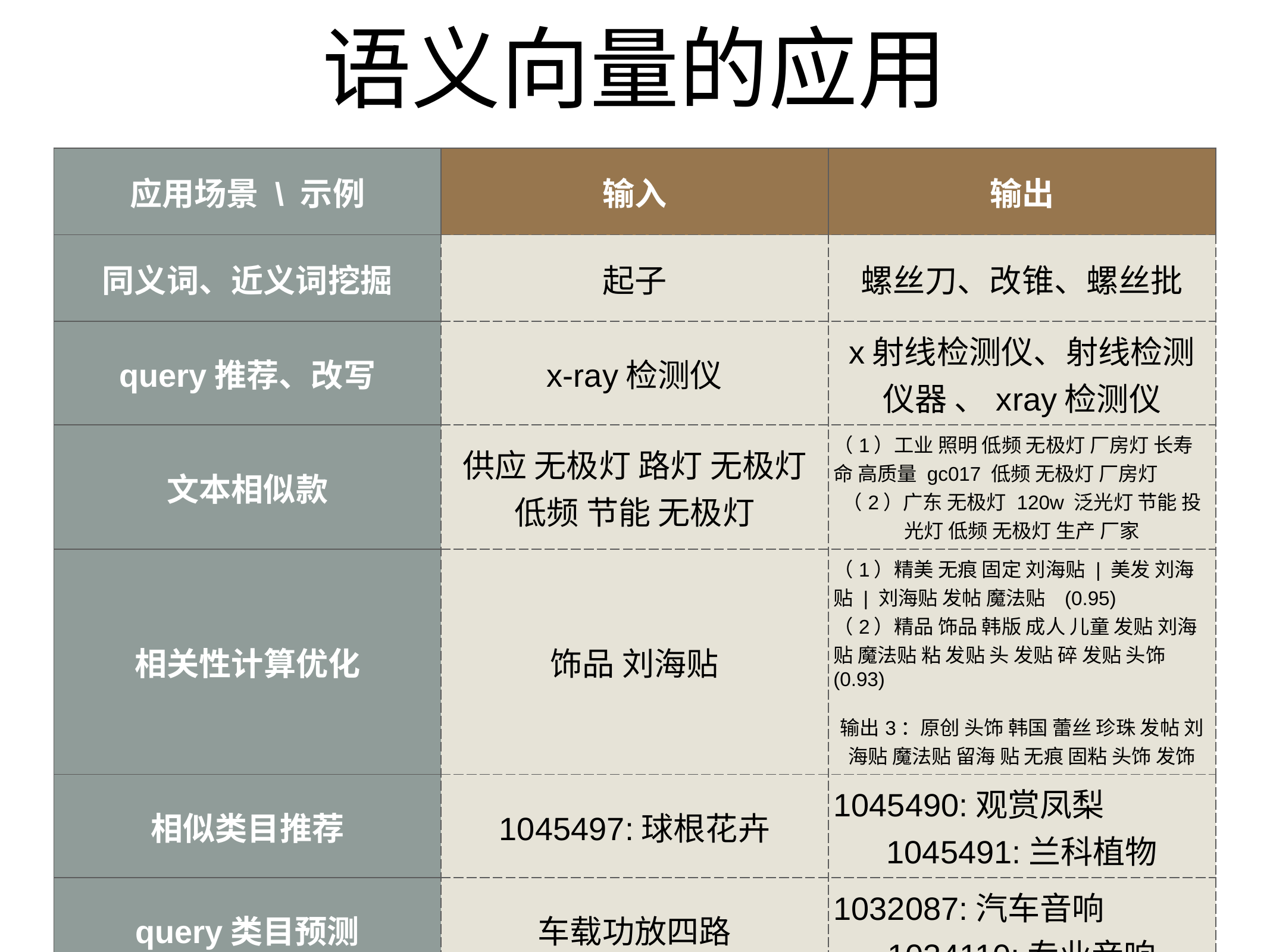

15C26E84FDFAEC9C1EDC4254067520DAC322E3F8302F2A458CF4E80F365ADE55AD46478A99DF8BE99C01A1AC071D5AFDAD469EC2EE7A2B2D727B41FF506222196CA7071D67501EDCE4E5892A478A82DD727BE80F365A953540970000DE554B6035F1740EE80F5DE03CC5D5A2FD247FF9B86D55BC8BE95F23B86D54D4FB510F41DC96302FFA398F5FDDFE55BCA8985DE0B905E13B8F5F48CB1D77119DBF702B2DDC96152B5AFD1FB4FD2455BC
# 语义向量的应用
| 应用场景 \ 示例 | 输入 | 输出 |
| --- | --- | --- |
| 同义词、近义词挖掘 | 起子 | 螺丝刀、改锥、螺丝批 |
| query推荐、改写 | x-ray检测仪 | x射线检测仪、射线检测仪器 、xray检测仪 |
| 文本相似款 | 供应 无极灯 路灯 无极灯 低频 节能 无极灯 | （1）工业 照明 低频 无极灯 厂房灯 长寿命 高质量 gc017 低频 无极灯 厂房灯 （2）广东 无极灯 120w 泛光灯 节能 投光灯 低频 无极灯 生产 厂家 |
| 相关性计算优化 | 饰品 刘海贴 | （1）精美 无痕 固定 刘海贴 | 美发 刘海贴 | 刘海贴 发帖 魔法贴 (0.95) （2）精品 饰品 韩版 成人 儿童 发贴 刘海贴 魔法贴 粘 发贴 头 发贴 碎 发贴 头饰 (0.93) 输出3：原创 头饰 韩国 蕾丝 珍珠 发帖 刘海贴 魔法贴 留海 贴 无痕 固粘 头饰 发饰 |
| 相似类目推荐 | 1045497:球根花卉 | 1045490:观赏凤梨 1045491:兰科植物 |
| query类目预测 | 车载功放四路 | 1032087:汽车音响 1034110:专业音响 |
| 相似公司推荐 | b2b-2365750683:蒋新燕 | 东阳市南市栋豪工艺品厂 安徽千禧缘商贸有限公司 |
| 用户画像 | (用户ID) | （偏好的类目、商家、query） |